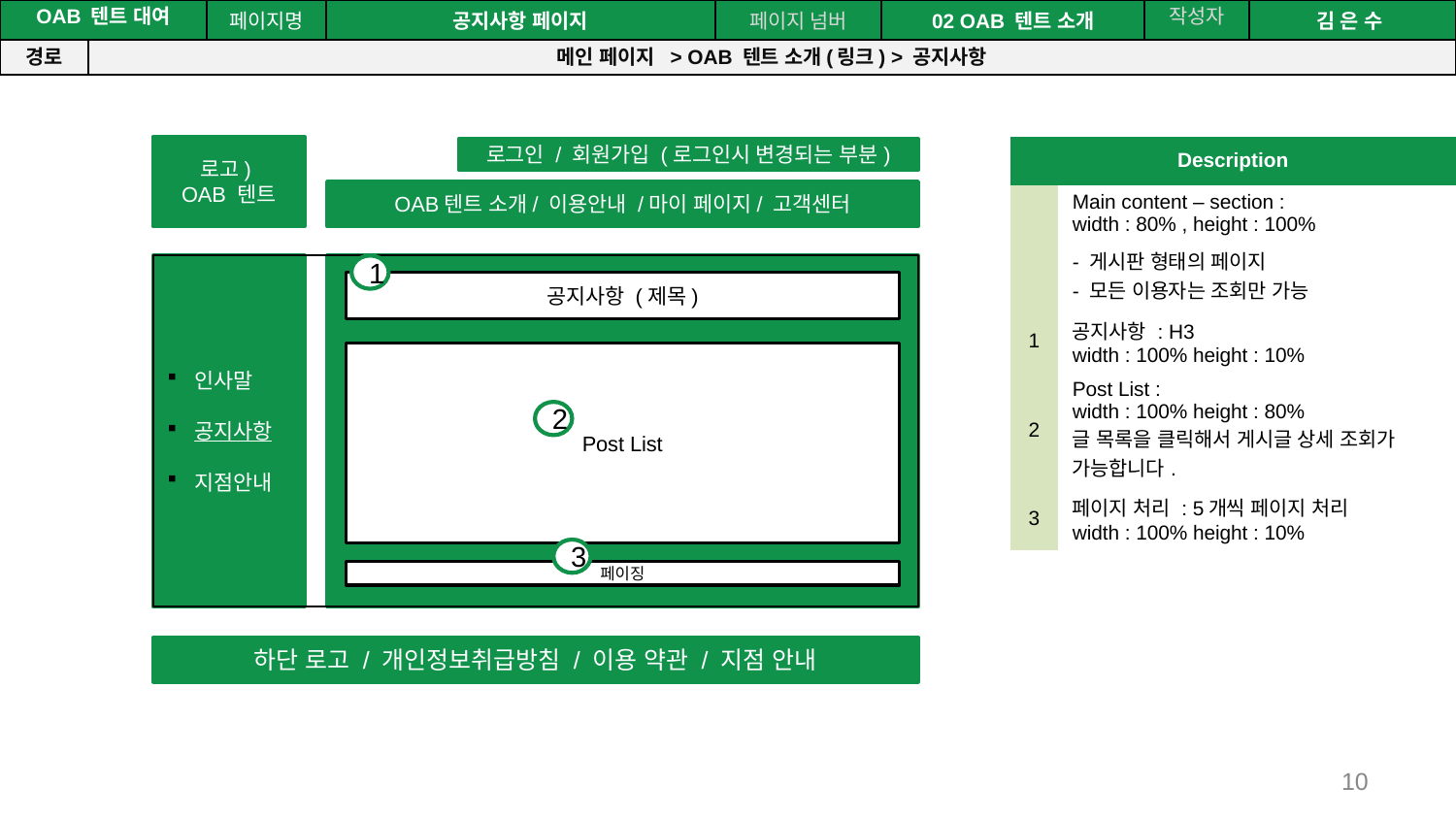

공간(오피스) 대여 시스템
| OAB 텐트 대여 |  | 페이지명 | 공지사항 페이지 | 페이지 넘버 | 02 OAB 텐트 소개 | 작성자 | 김 은 수 |
| --- | --- | --- | --- | --- | --- | --- | --- |
| 경로 | 메인 페이지 > OAB 텐트 소개(링크) > 공지사항 |  |  |  |  |  |  |
로고)
OAB 텐트
| Description |  |
| --- | --- |
|  | Main content – section : width : 80% , height : 100% |
|  | - 게시판 형태의 페이지 - 모든 이용자는 조회만 가능 |
| 1 | 공지사항 : H3 width : 100% height : 10% |
| 2 | Post List : width : 100% height : 80% 글 목록을 클릭해서 게시글 상세 조회가 가능합니다. |
| 3 | 페이지 처리 : 5개씩 페이지 처리 width : 100% height : 10% |
로그인 / 회원가입 (로그인시 변경되는 부분)
OAB텐트 소개/ 이용안내 /마이 페이지/ 고객센터
1
인사말
공지사항
지점안내

공지사항 (제목)
Post List
2
3
페이징
하단 로고 / 개인정보취급방침 / 이용 약관 / 지점 안내
10